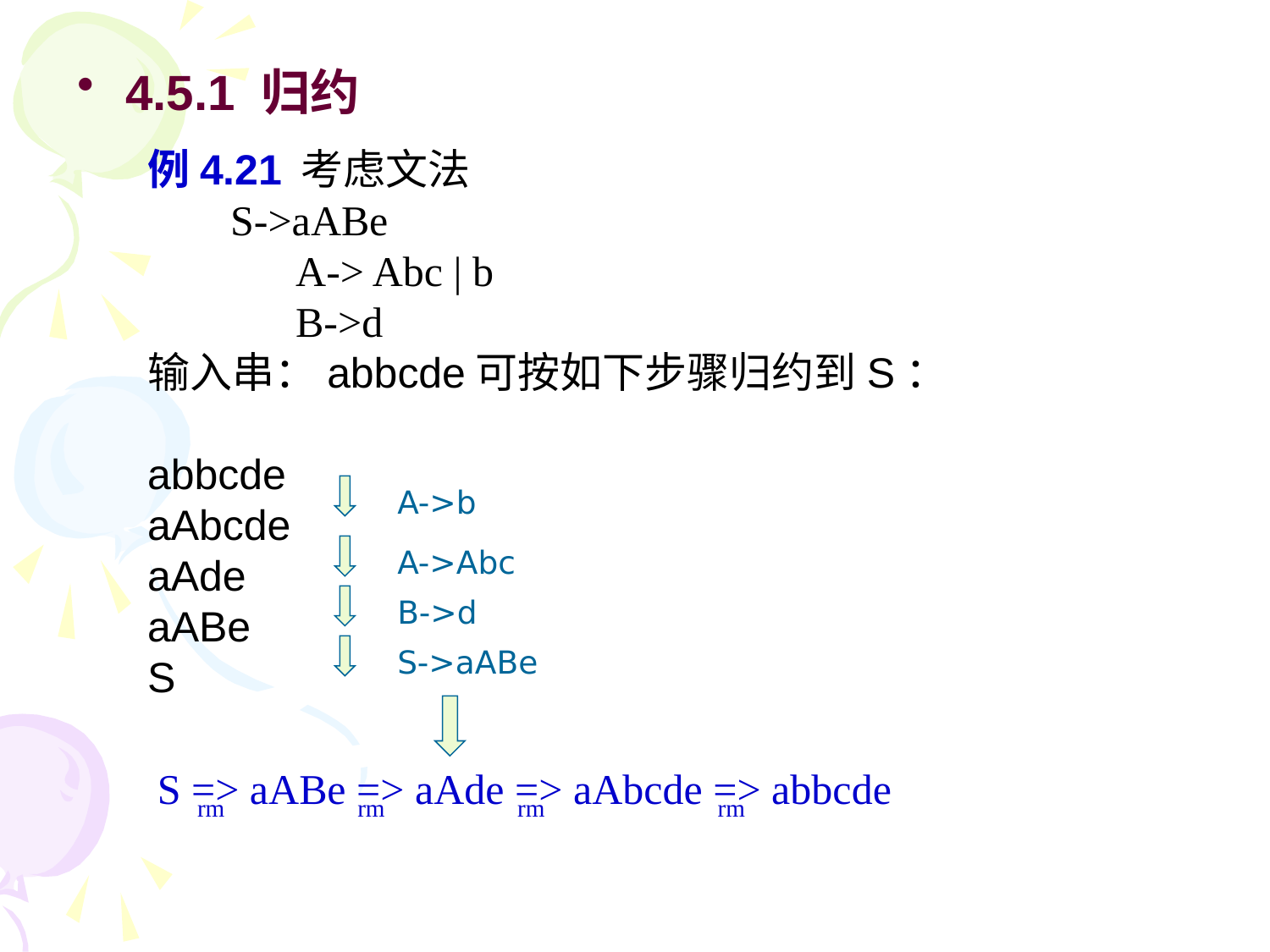

4.5.1 归约
例4.21 考虑文法
       S->aABe
              A-> Abc | b
              B->d
输入串：abbcde可按如下步骤归约到S：

abbcde
aAbcde
aAde
aABe
S

A->b

A->Abc

B->d

S->aABe

S => aABe => aAde => aAbcde => abbcde
rm
rm
rm
rm
107